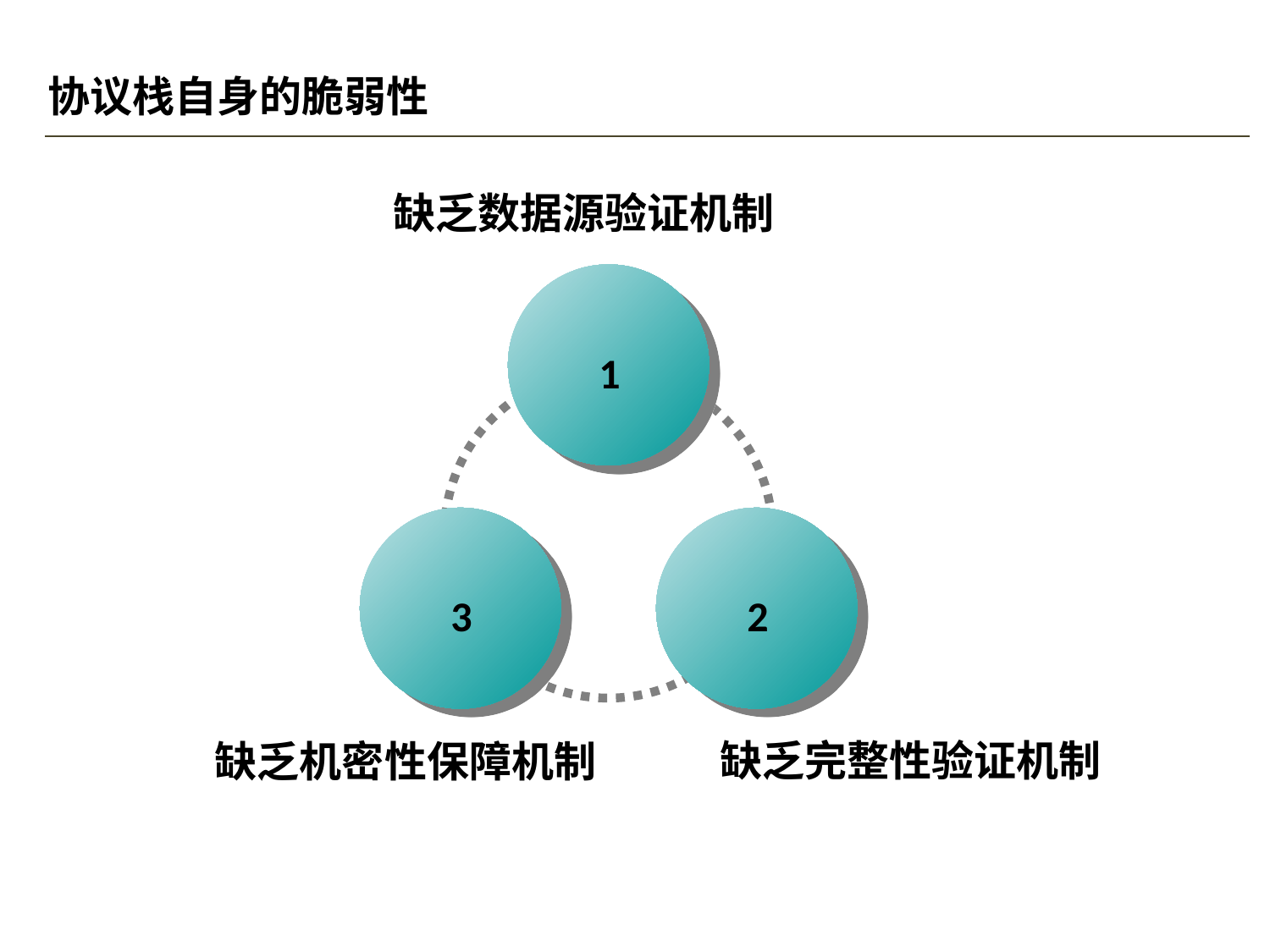

# 协议栈自身的脆弱性
缺乏数据源验证机制

1

3
2
缺乏机密性保障机制
缺乏完整性验证机制